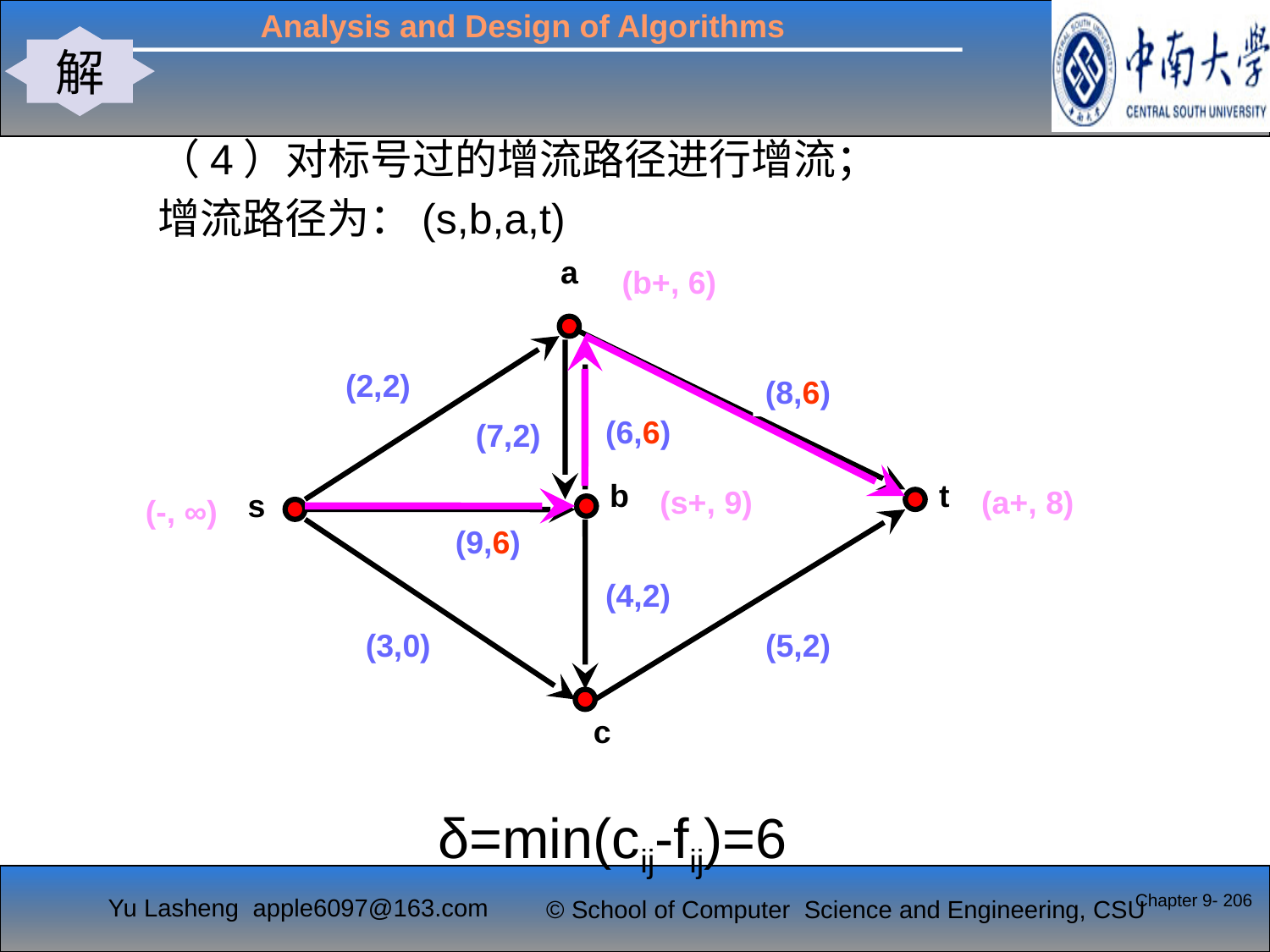

解
#
（4）对标号过的增流路径进行增流；
增流路径为：(s,b,a,t)
a

(2,2)
(8,0)
(6,0)
(7,2)
b
t
s

(9,0)

(4,2)
(5,2)
(3,0)

c
(b+, 6)

(s+, 9)
(a+, 8)

(8,6)
(6,6)
(9,6)
(-, ∞)
δ=min(cij-fij)=6
Chapter 9- 206